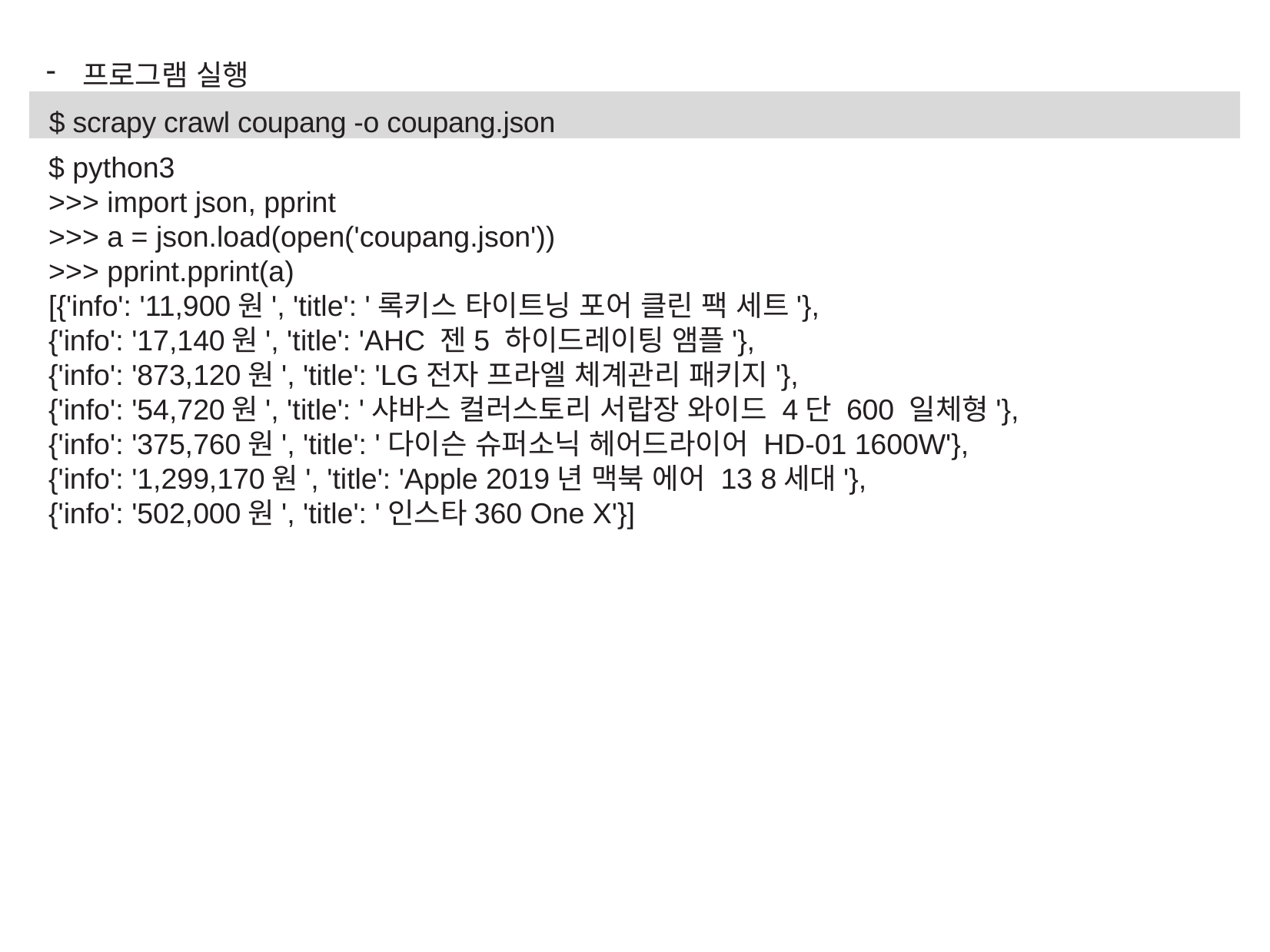

프로그램 실행
$ scrapy crawl coupang -o coupang.json
$ python3
>>> import json, pprint
>>> a = json.load(open('coupang.json'))
>>> pprint.pprint(a)
[{'info': '11,900원', 'title': '록키스 타이트닝 포어 클린 팩 세트'},
{'info': '17,140원', 'title': 'AHC 젠5 하이드레이팅 앰플'},
{'info': '873,120원', 'title': 'LG전자 프라엘 체계관리 패키지'},
{'info': '54,720원', 'title': '샤바스 컬러스토리 서랍장 와이드 4단 600 일체형'},
{'info': '375,760원', 'title': '다이슨 슈퍼소닉 헤어드라이어 HD-01 1600W'},
{'info': '1,299,170원', 'title': 'Apple 2019년 맥북 에어 13 8세대'},
{'info': '502,000원', 'title': '인스타360 One X'}]